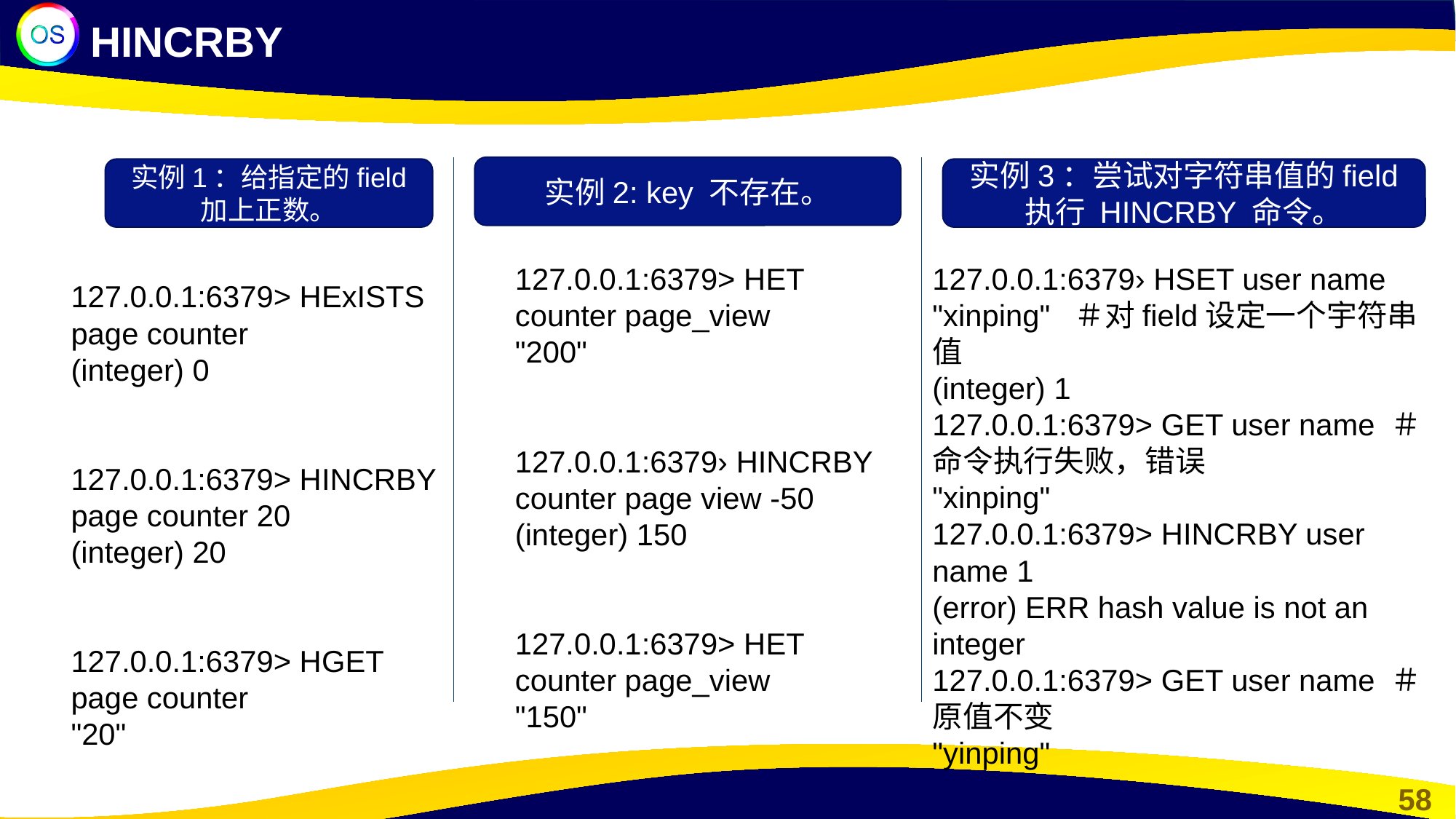

HINCRBY
实例2: key 不存在。
实例3：尝试对字符串值的field 执行 HINCRBY 命令。
实例1：给指定的field 加上正数。
127.0.0.1:6379> HET counter page_view
"200"

127.0.0.1:6379› HINCRBY counter page view -50
(integer) 150

127.0.0.1:6379> HET counter page_view
"150"
127.0.0.1:6379› HSET user name "xinping"  ＃对field设定一个宇符串值
(integer) 1
127.0.0.1:6379> GET user name ＃ 命令执行失败，错误
"xinping"
127.0.0.1:6379> HINCRBY user name 1
(error) ERR hash value is not an integer
127.0.0.1:6379> GET user name ＃原值不变
"yinping"
127.0.0.1:6379> HExISTS page counter
(integer) 0

127.0.0.1:6379> HINCRBY page counter 20
(integer) 20

127.0.0.1:6379> HGET page counter
"20"